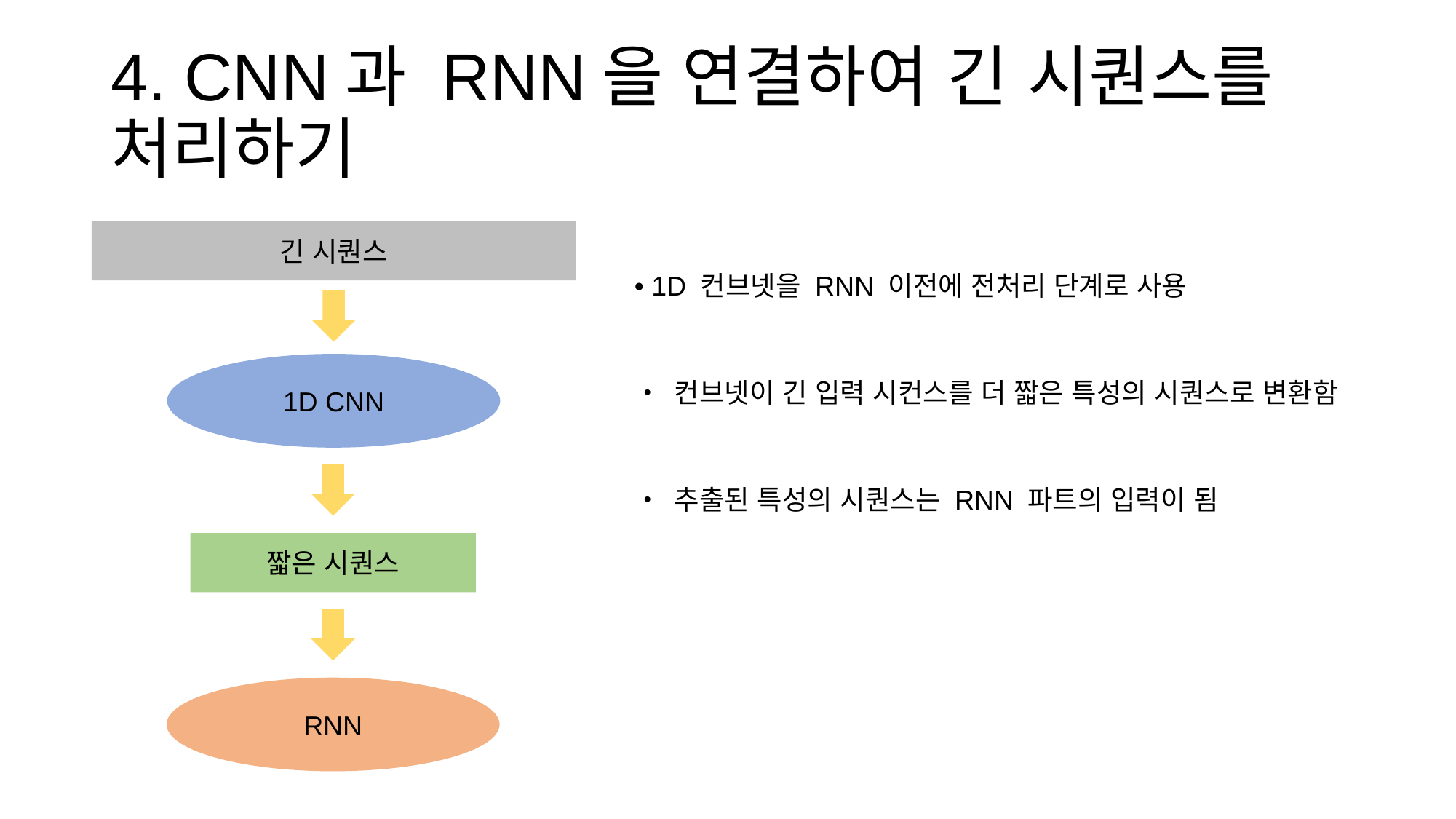

4. CNN과 RNN을 연결하여 긴 시퀀스를 처리하기
긴 시퀀스

1D CNN

짧은 시퀀스

RNN
• 1D 컨브넷을 RNN 이전에 전처리 단계로 사용
• 컨브넷이 긴 입력 시컨스를 더 짧은 특성의 시퀀스로 변환함
• 추출된 특성의 시퀀스는 RNN 파트의 입력이 됨